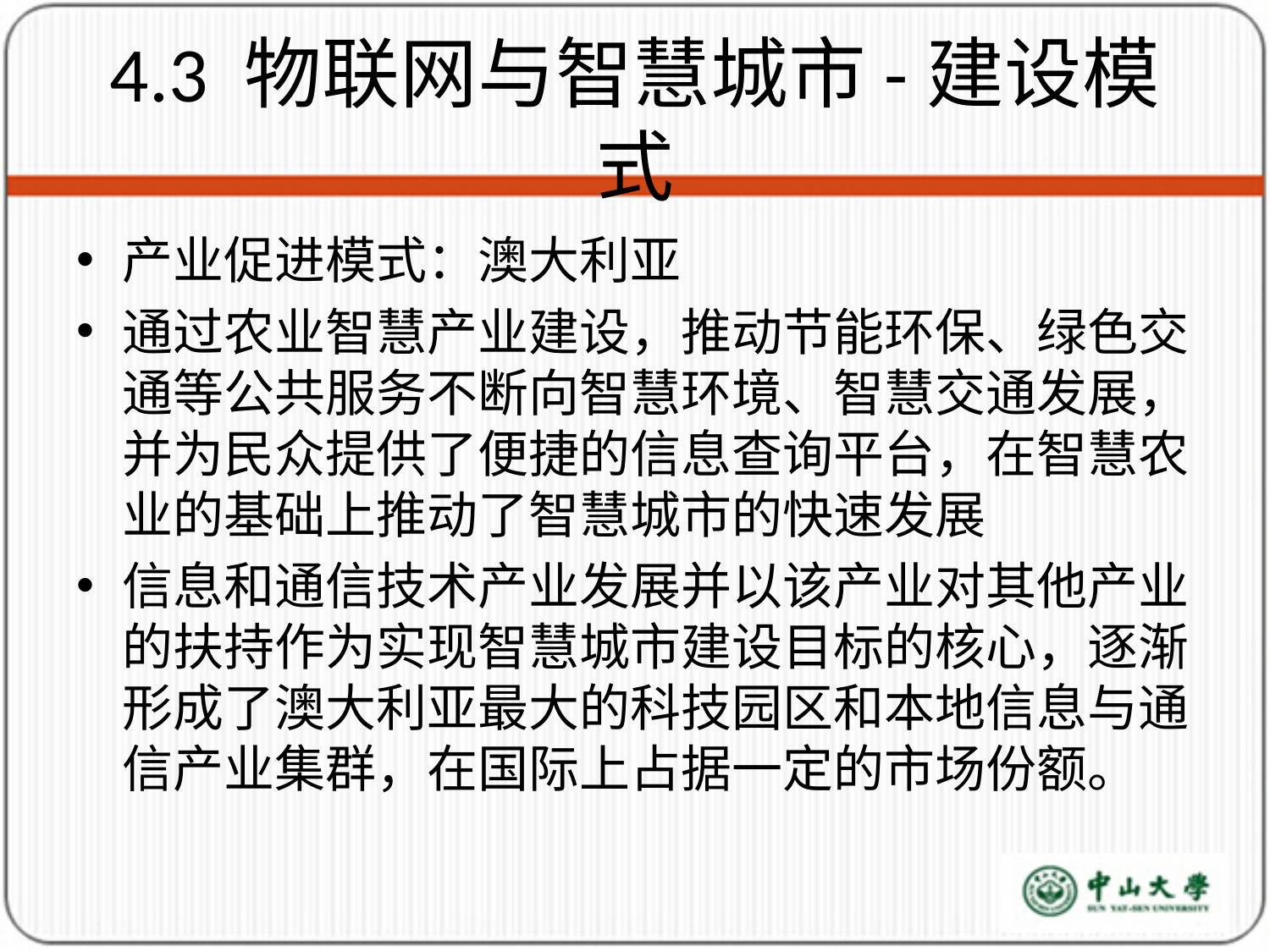

# 4.3 物联网与智慧城市-建设模式
产业促进模式：澳大利亚
通过农业智慧产业建设，推动节能环保、绿色交通等公共服务不断向智慧环境、智慧交通发展，并为民众提供了便捷的信息查询平台，在智慧农业的基础上推动了智慧城市的快速发展
信息和通信技术产业发展并以该产业对其他产业的扶持作为实现智慧城市建设目标的核心，逐渐形成了澳大利亚最大的科技园区和本地信息与通信产业集群，在国际上占据一定的市场份额。